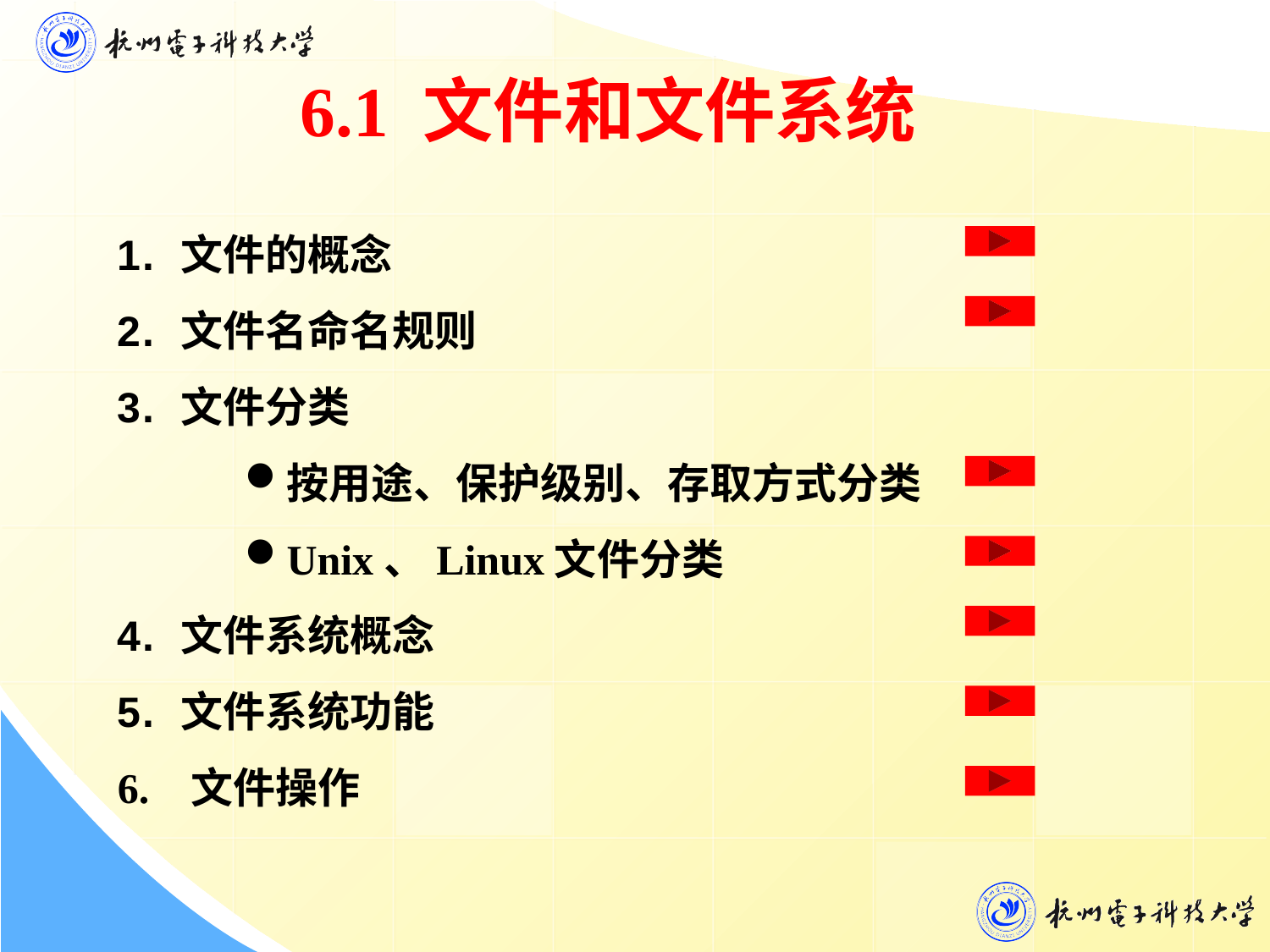

6.1 文件和文件系统
文件的概念
文件名命名规则
文件分类
按用途、保护级别、存取方式分类
Unix、Linux文件分类
文件系统概念
文件系统功能
6.   文件操作